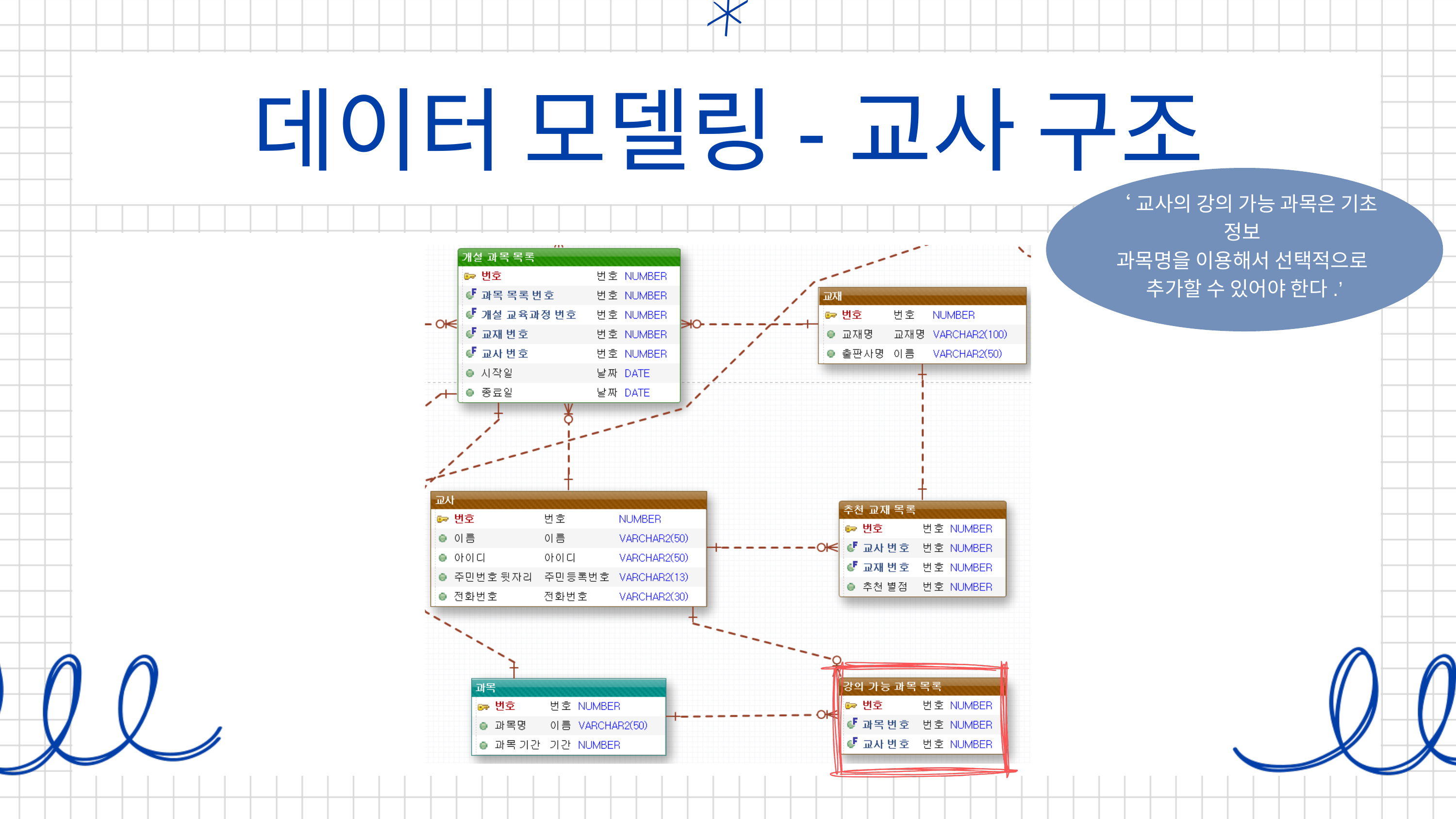

데이터 모델링-교사 구조

‘교사의 강의 가능 과목은 기초 정보
과목명을 이용해서 선택적으로
추가할 수 있어야 한다.’